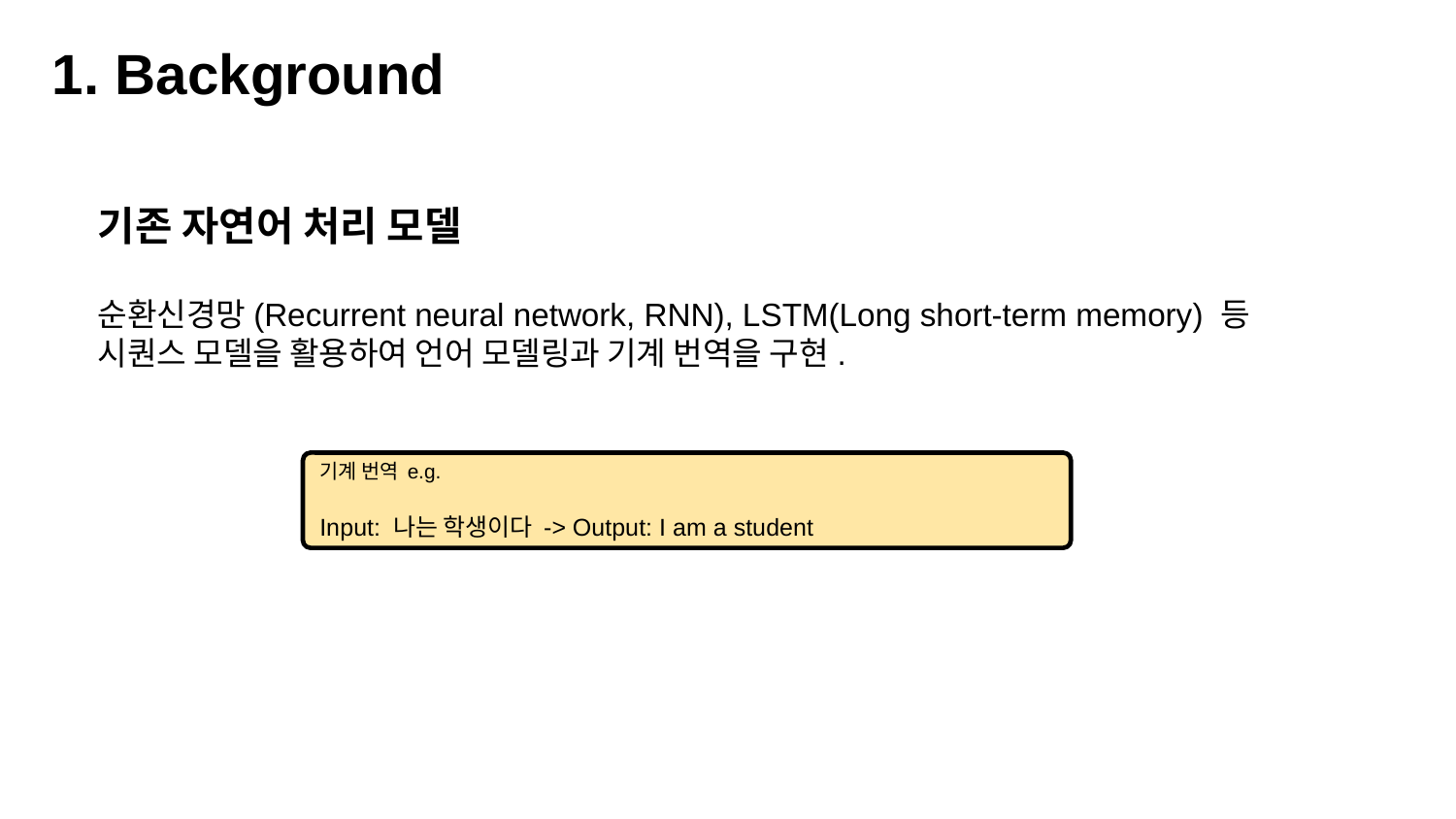

1. Background
기존 자연어 처리 모델
순환신경망(Recurrent neural network, RNN), LSTM(Long short-term memory) 등
시퀀스 모델을 활용하여 언어 모델링과 기계 번역을 구현.
기계 번역 e.g.

Input: 나는 학생이다 -> Output: I am a student